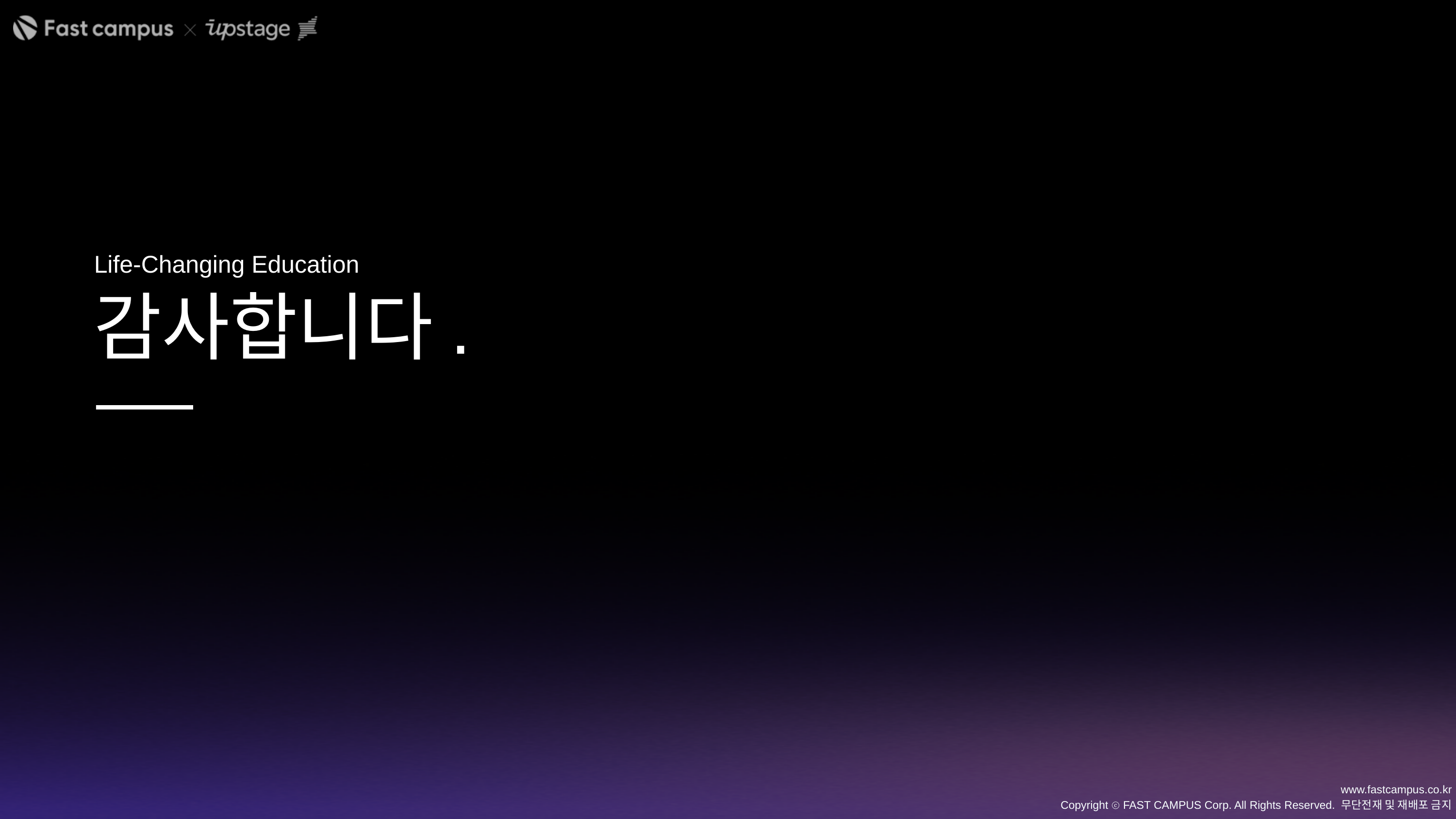

Life-Changing Education
감사합니다.

www.fastcampus.co.kr
Copyright ⓒ FAST CAMPUS Corp. All Rights Reserved. 무단전재 및 재배포 금지